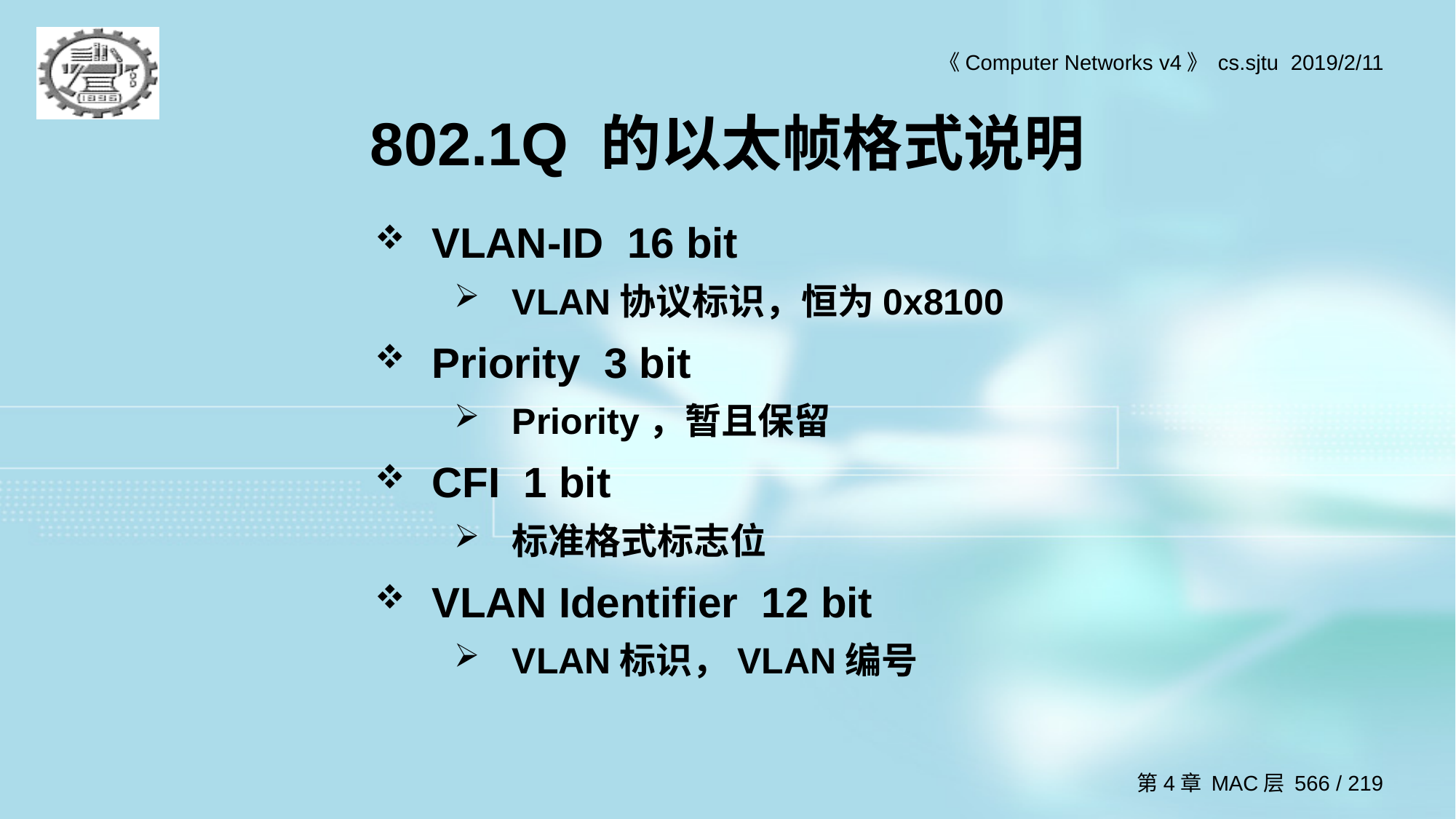

# 802.1Q 的以太帧格式说明
VLAN-ID  16 bit
VLAN协议标识，恒为0x8100
Priority  3 bit
Priority，暂且保留
CFI  1 bit
标准格式标志位
VLAN Identifier  12 bit
VLAN标识，VLAN编号